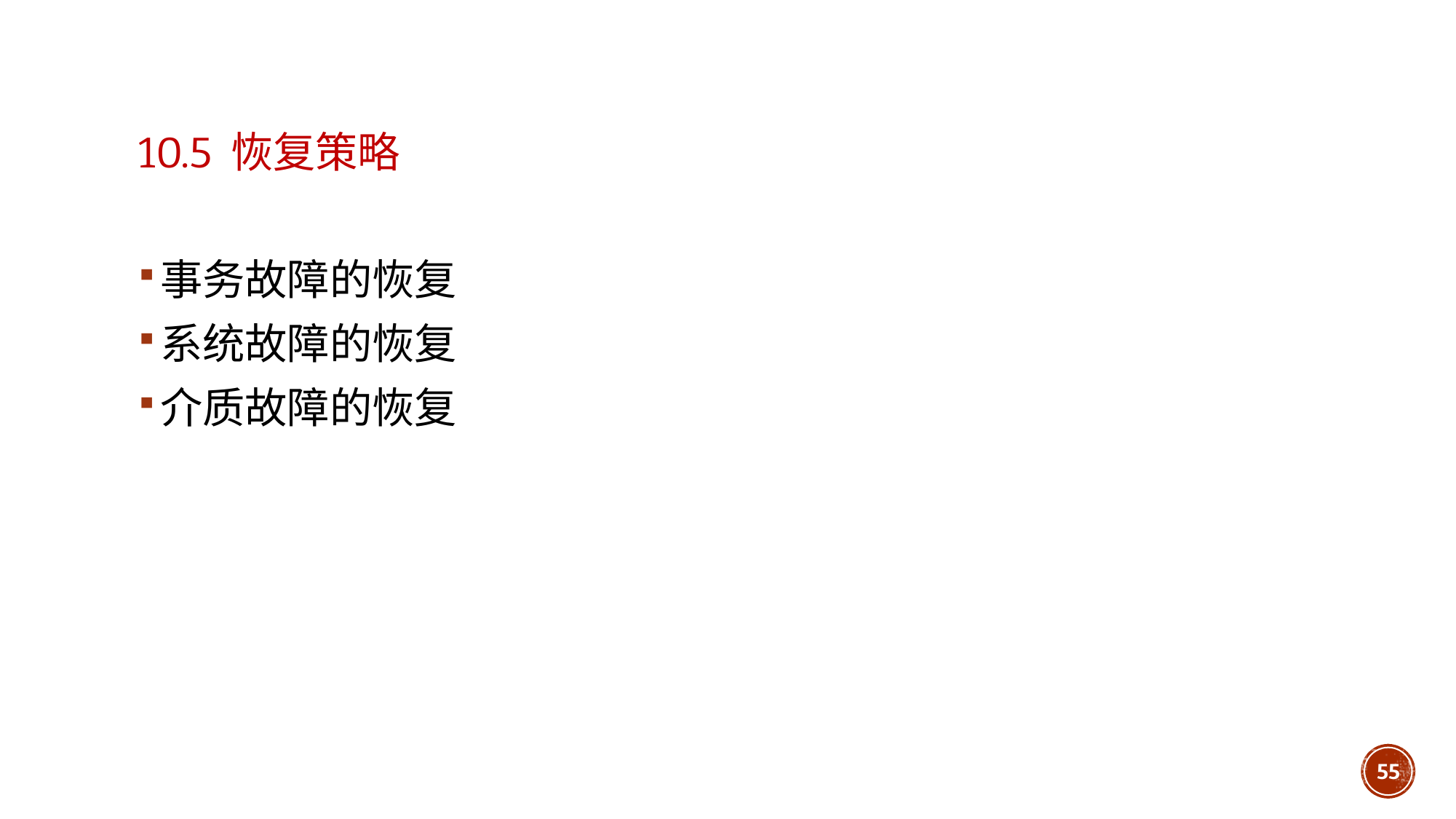

# 10.5 恢复策略
事务故障的恢复
系统故障的恢复
介质故障的恢复
55